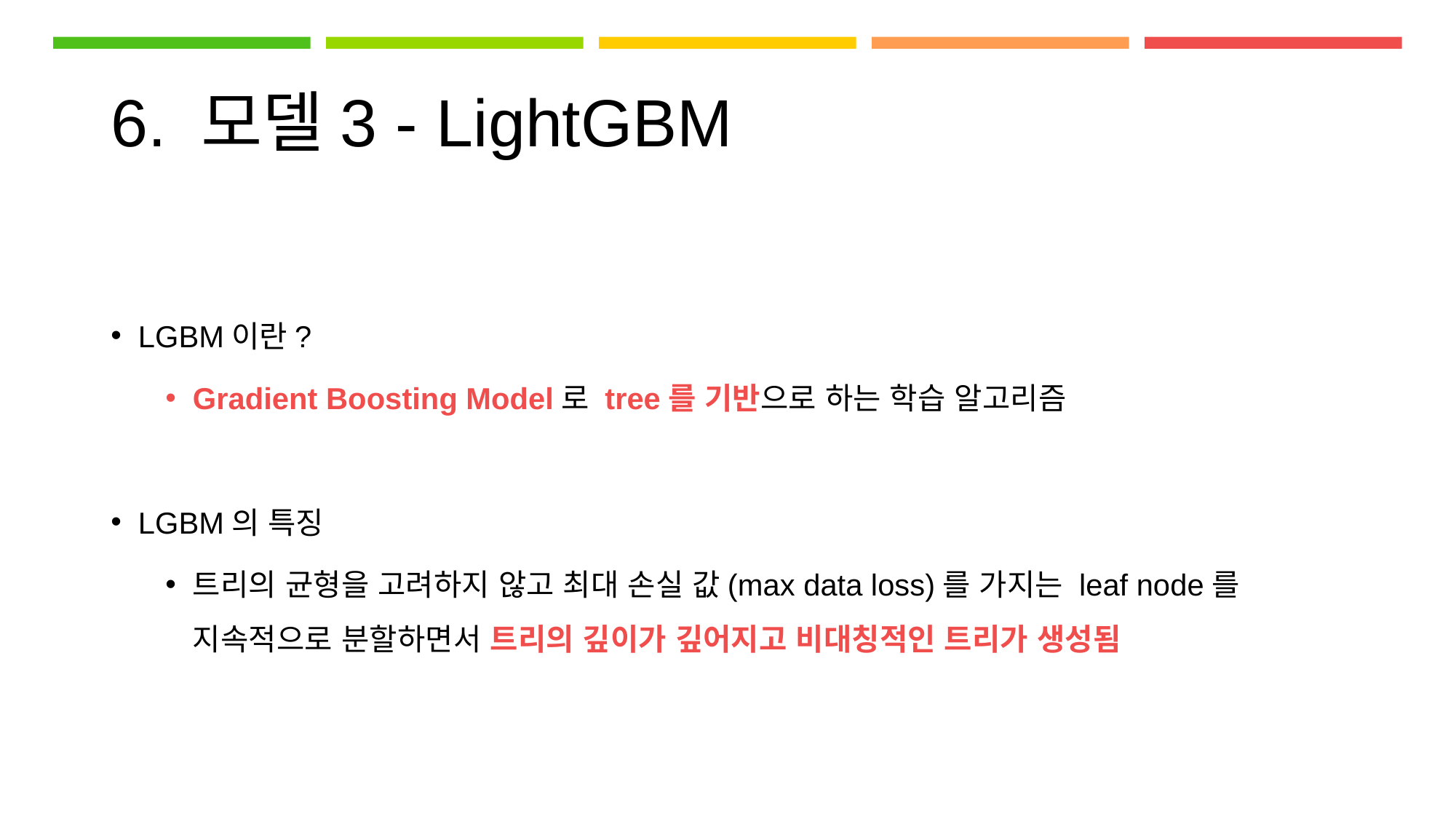

# 6. 모델3 - LightGBM
LGBM이란?
Gradient Boosting Model로 tree를 기반으로 하는 학습 알고리즘

LGBM의 특징
트리의 균형을 고려하지 않고 최대 손실 값(max data loss)를 가지는 leaf node를 지속적으로 분할하면서 트리의 깊이가 깊어지고 비대칭적인 트리가 생성됨